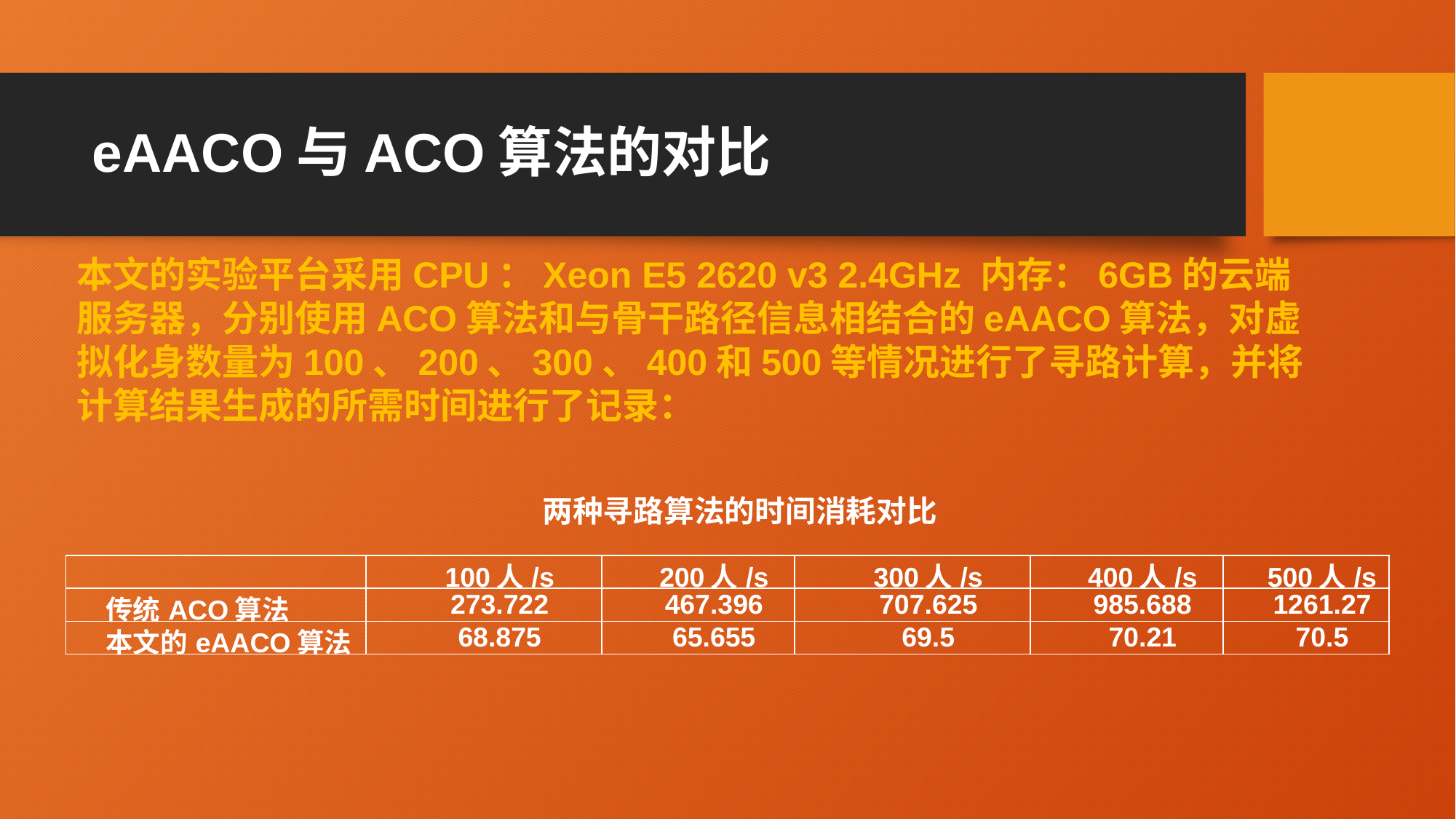

# eAACO与ACO算法的对比
本文的实验平台采用CPU：Xeon E5 2620 v3 2.4GHz 内存：6GB的云端服务器，分别使用ACO算法和与骨干路径信息相结合的eAACO算法，对虚拟化身数量为100、200、300、400和500等情况进行了寻路计算，并将计算结果生成的所需时间进行了记录：
两种寻路算法的时间消耗对比
|  | 100人/s | 200人/s | 300人/s | 400人/s | 500人/s |
| --- | --- | --- | --- | --- | --- |
| 传统ACO算法 | 273.722 | 467.396 | 707.625 | 985.688 | 1261.27 |
| 本文的eAACO算法 | 68.875 | 65.655 | 69.5 | 70.21 | 70.5 |